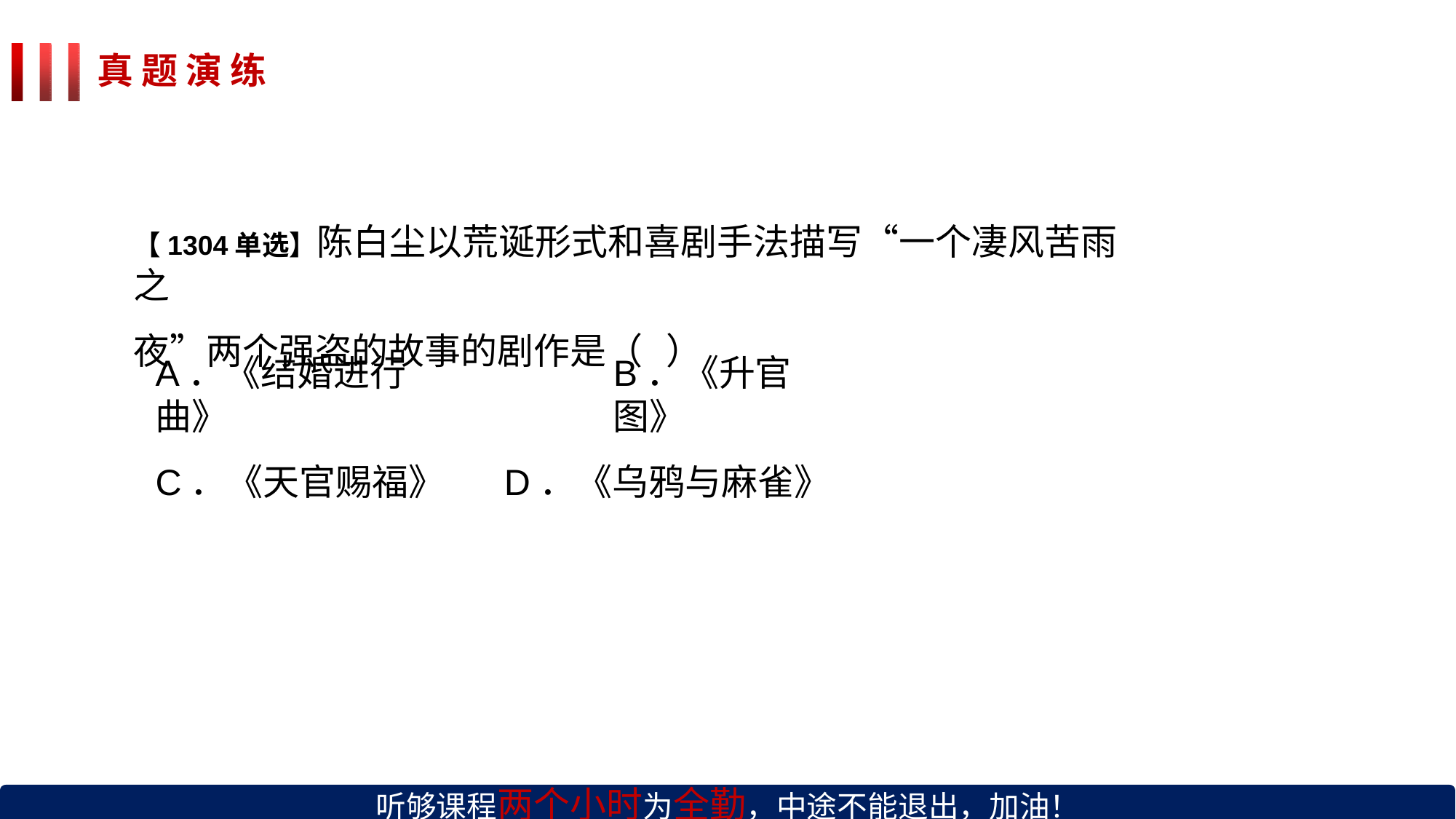

# 真 题 演 练
【1304单选】陈白尘以荒诞形式和喜剧手法描写“一个凄风苦雨之
夜”两个强盗的故事的剧作是（	）
A．《结婚进行曲》
C．《天官赐福》
B．《升官图》
D．《乌鸦与麻雀》
57

听够课程两个小时为全勤，中途不能退出，加油！